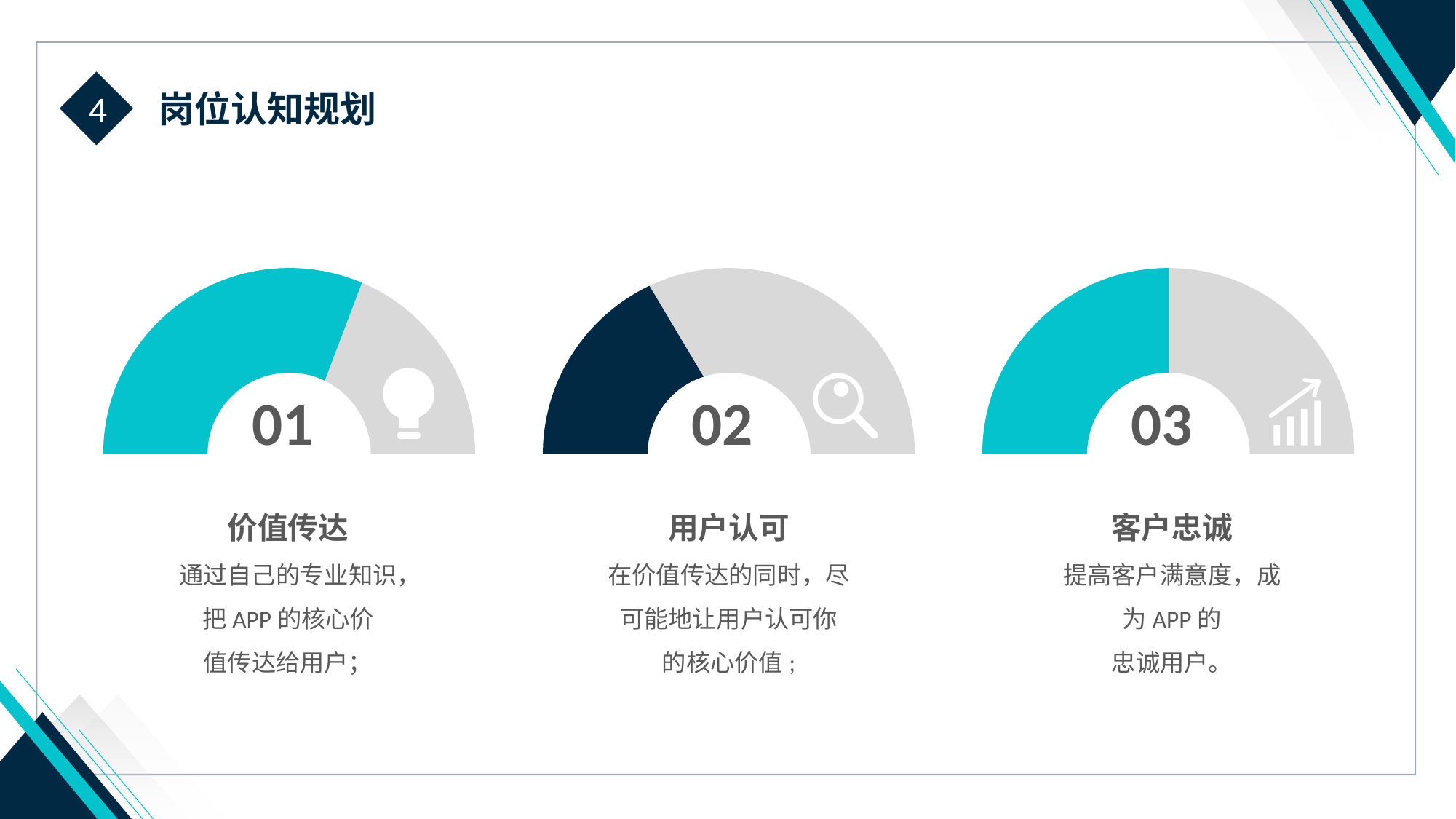

4
岗位认知规划

01

02

03
价值传达
通过自己的专业知识，
把APP的核心价
值传达给用户；
用户认可
在价值传达的同时，尽可能地让用户认可你
的核心价值;
客户忠诚
提高客户满意度，成为APP的
忠诚用户。